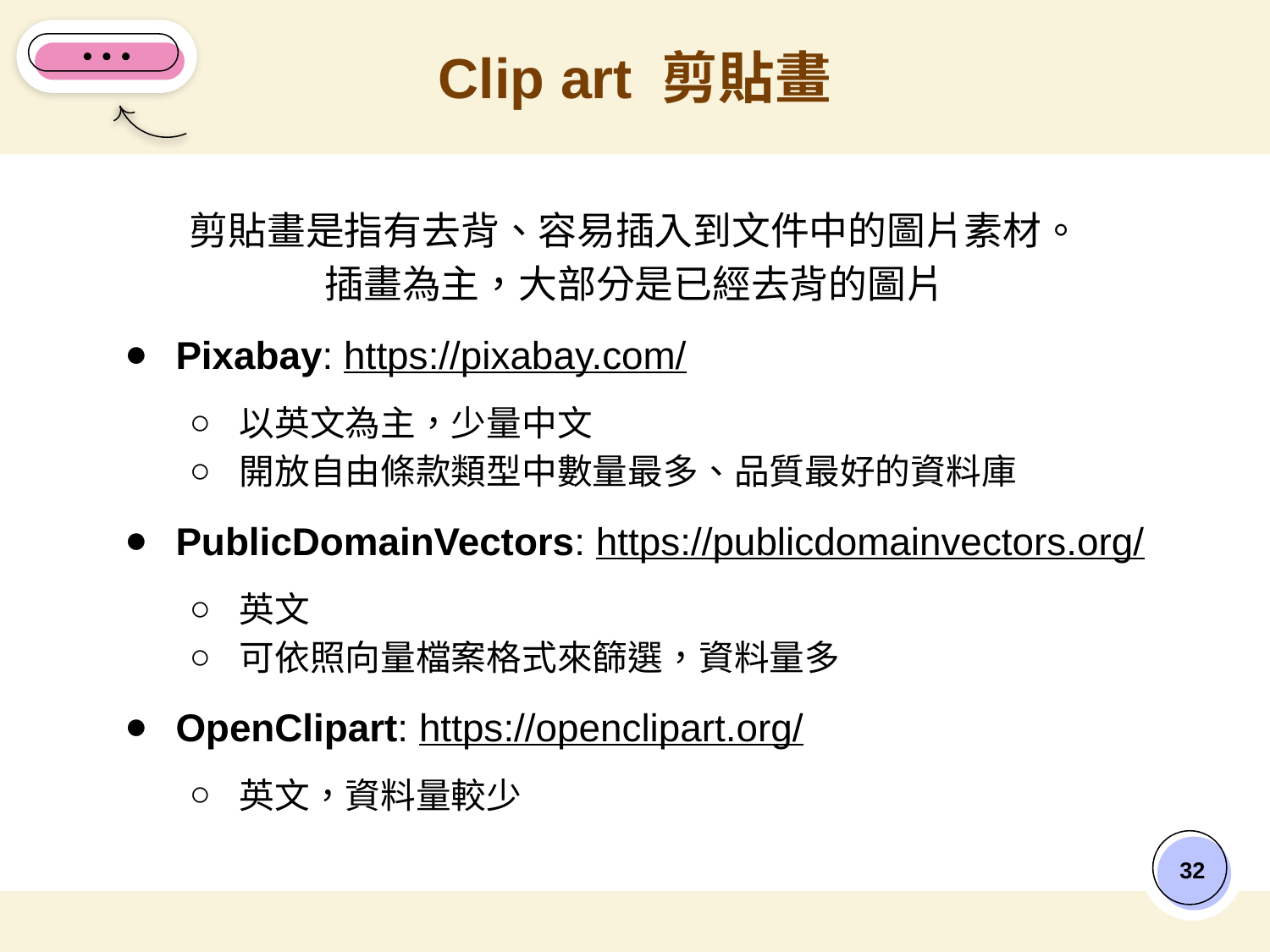

# Clip art 剪貼畫
剪貼畫是指有去背、容易插入到文件中的圖片素材。
插畫為主，大部分是已經去背的圖片
Pixabay: https://pixabay.com/
以英文為主，少量中文
開放自由條款類型中數量最多、品質最好的資料庫
PublicDomainVectors: https://publicdomainvectors.org/
英文
可依照向量檔案格式來篩選，資料量多
OpenClipart: https://openclipart.org/
英文，資料量較少
32